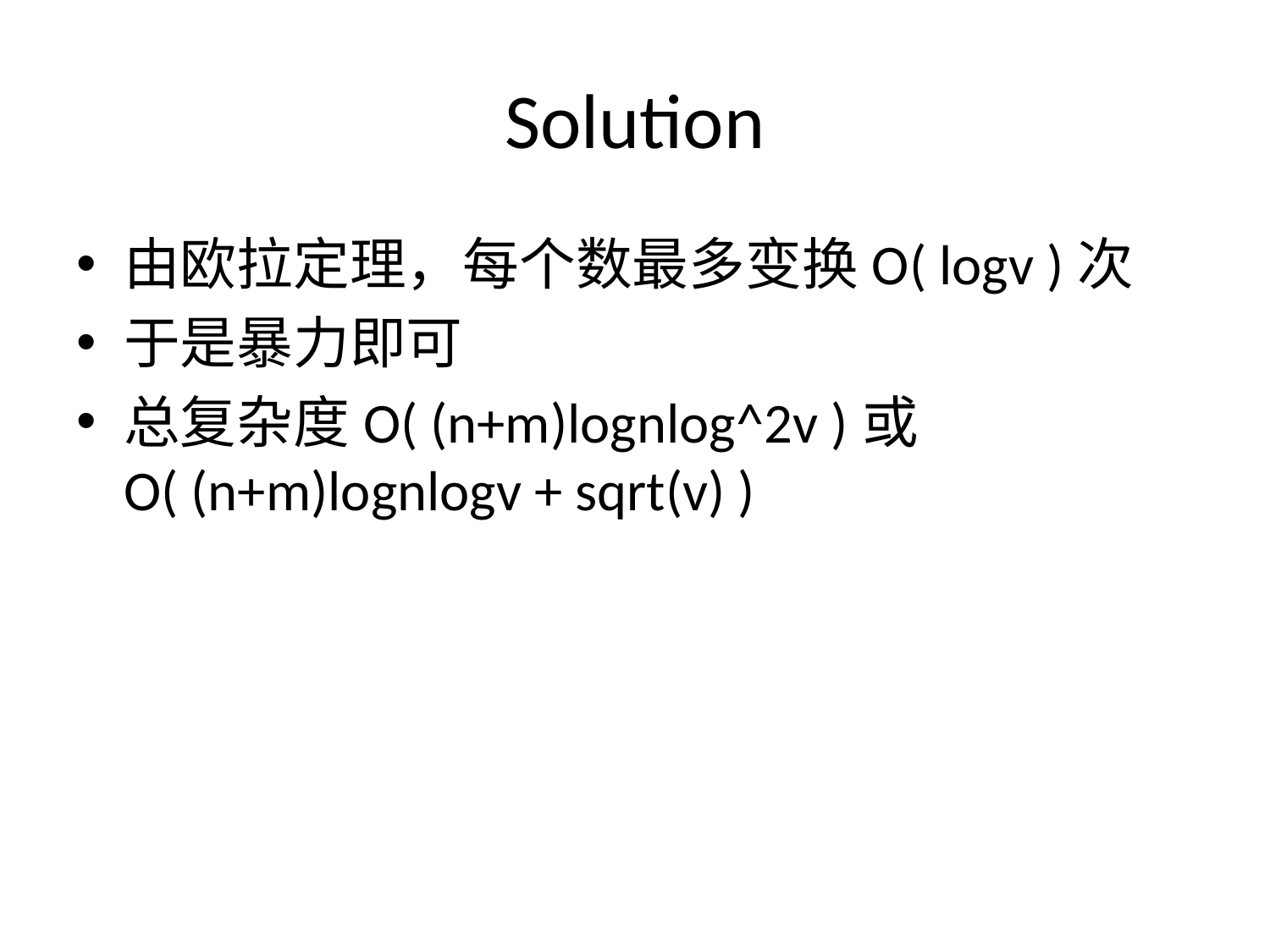

# Solution
由欧拉定理，每个数最多变换O( logv )次
于是暴力即可
总复杂度O( (n+m)lognlog^2v )或O( (n+m)lognlogv + sqrt(v) )